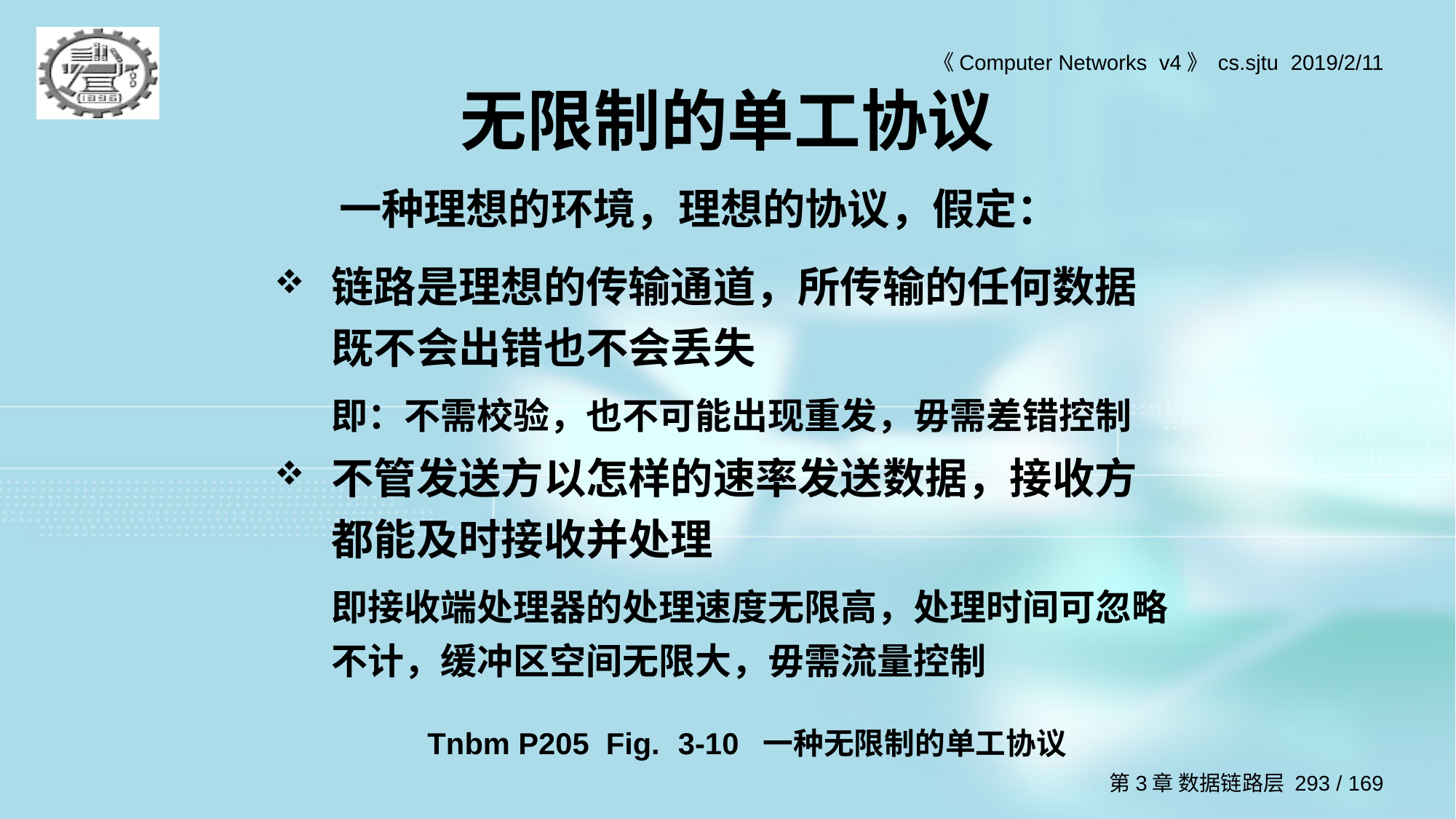

# 无限制的单工协议
一种理想的环境，理想的协议，假定：
链路是理想的传输通道，所传输的任何数据既不会出错也不会丢失
	即：不需校验，也不可能出现重发，毋需差错控制
不管发送方以怎样的速率发送数据，接收方都能及时接收并处理
	即接收端处理器的处理速度无限高，处理时间可忽略不计，缓冲区空间无限大，毋需流量控制
Tnbm P205  Fig. 3-10  一种无限制的单工协议